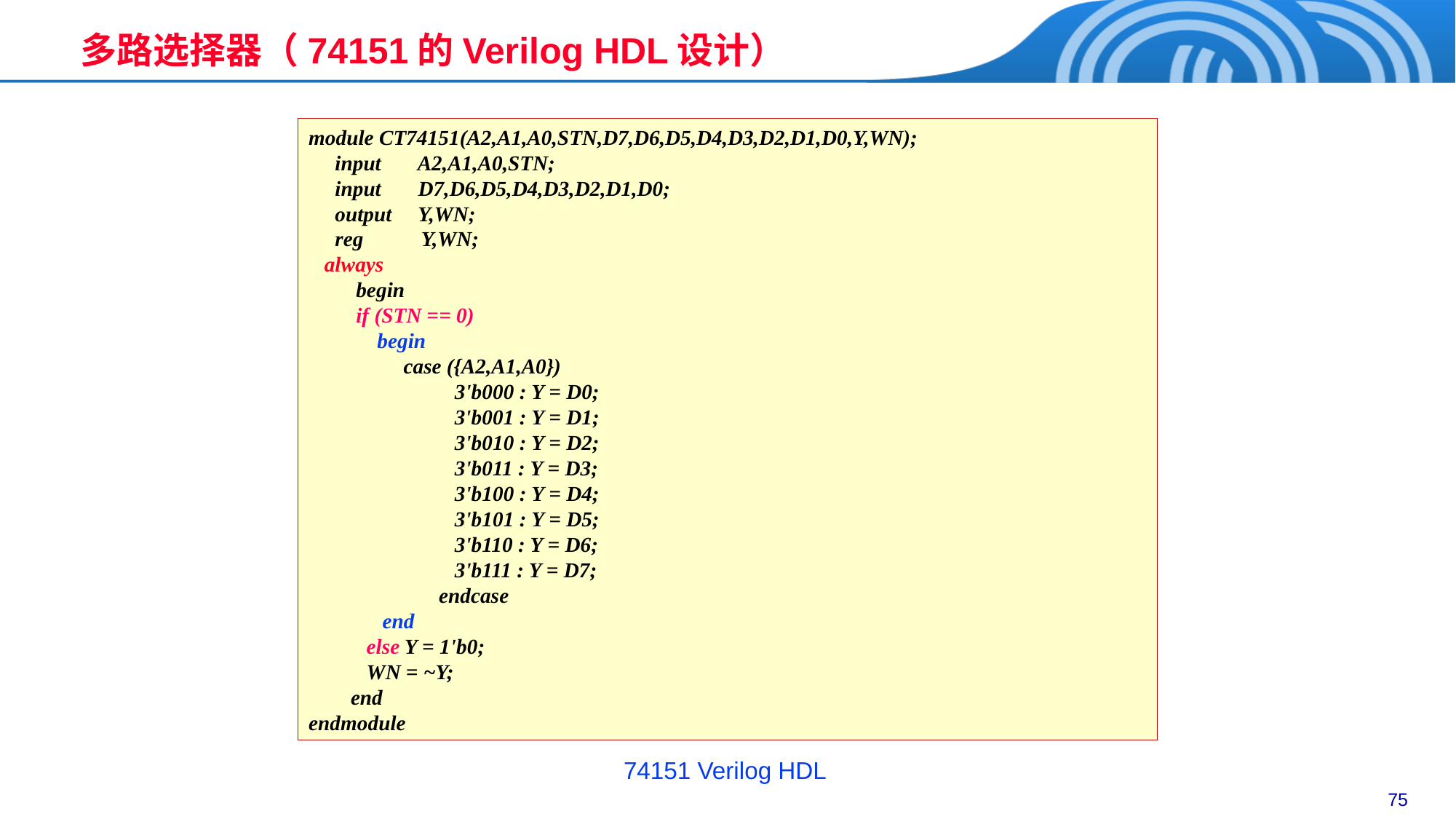

# 多路选择器（74151的Verilog HDL设计）
module CT74151(A2,A1,A0,STN,D7,D6,D5,D4,D3,D2,D1,D0,Y,WN);
     input       A2,A1,A0,STN;
     input       D7,D6,D5,D4,D3,D2,D1,D0;
     output     Y,WN;
     reg           Y,WN;
   always
         begin
         if (STN == 0)
             begin
                  case ({A2,A1,A0})
	       3'b000 : Y = D0;
	       3'b001 : Y = D1;
	       3'b010 : Y = D2;
	       3'b011 : Y = D3;
	       3'b100 : Y = D4;
	       3'b101 : Y = D5;
	       3'b110 : Y = D6;
	       3'b111 : Y = D7;
	    endcase
              end
           else Y = 1'b0;
           WN = ~Y;
        end
endmodule
74151 Verilog HDL